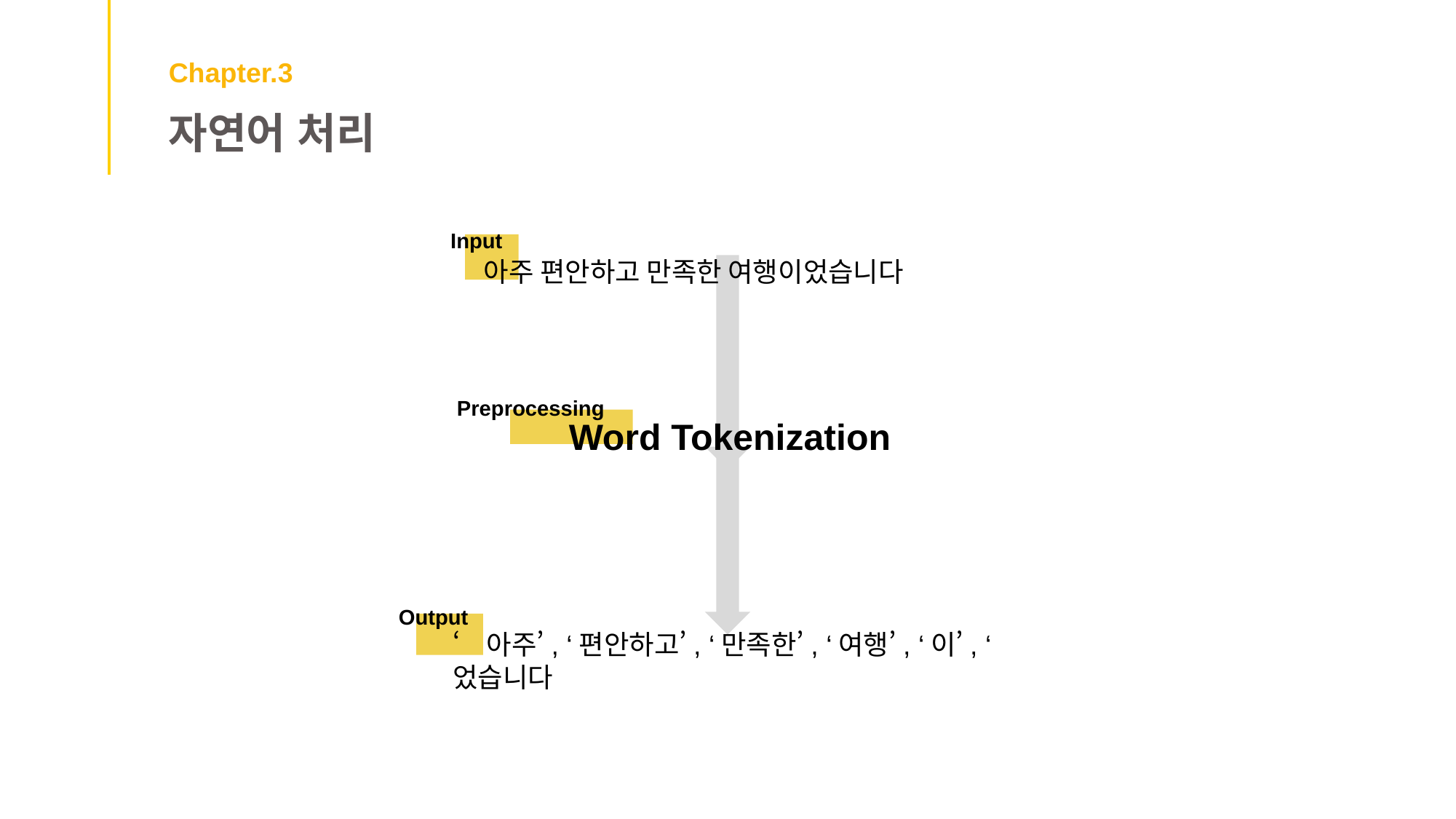

Chapter.3
자연어 처리
Input

아주 편안하고 만족한 여행이었습니다

Preprocessing
Word Tokenization

Output

‘아주’, ‘편안하고’, ‘만족한’, ‘여행’, ‘이’, ‘었습니다